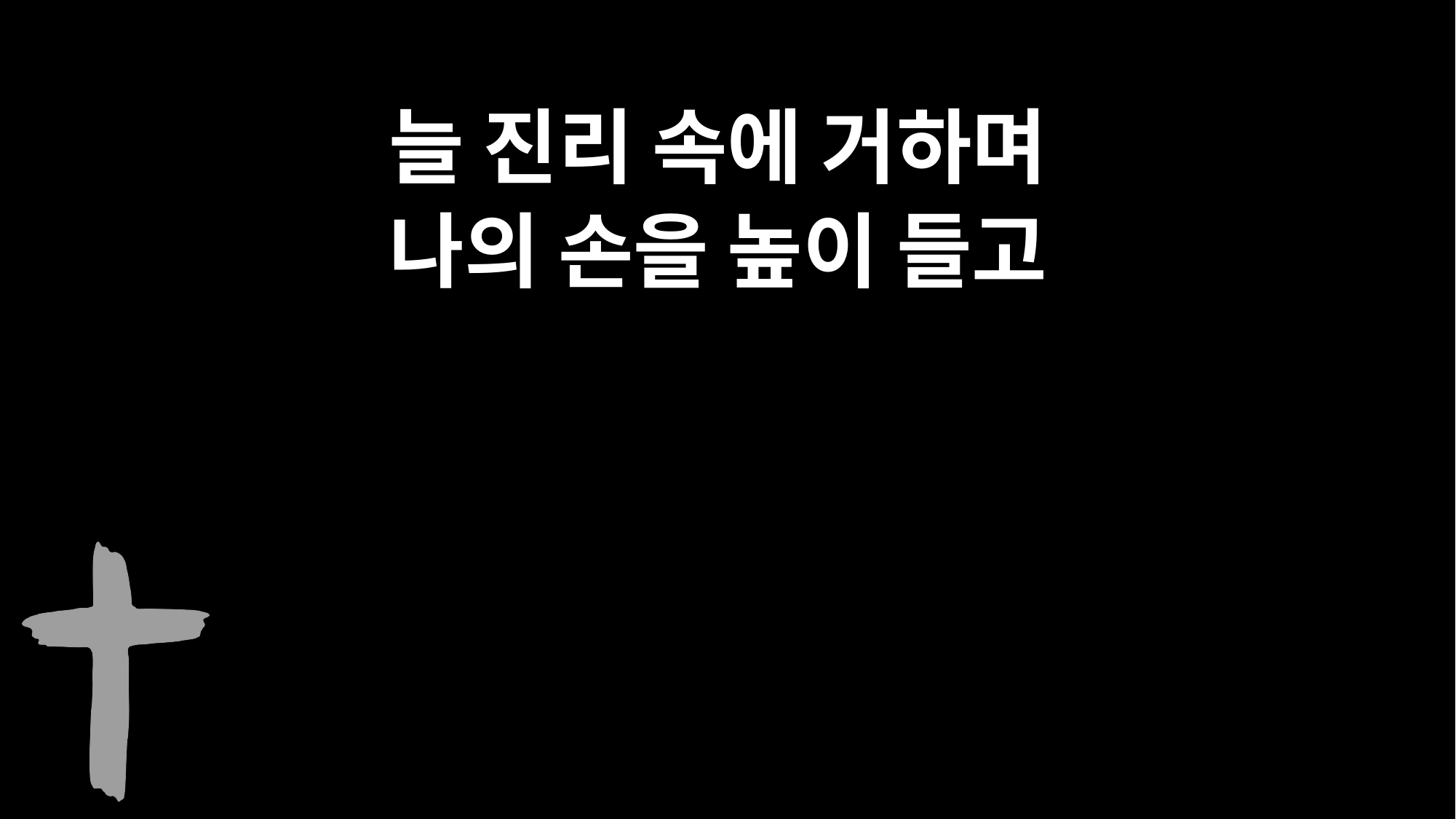

늘 진리 속에 거하며
나의 손을 높이 들고